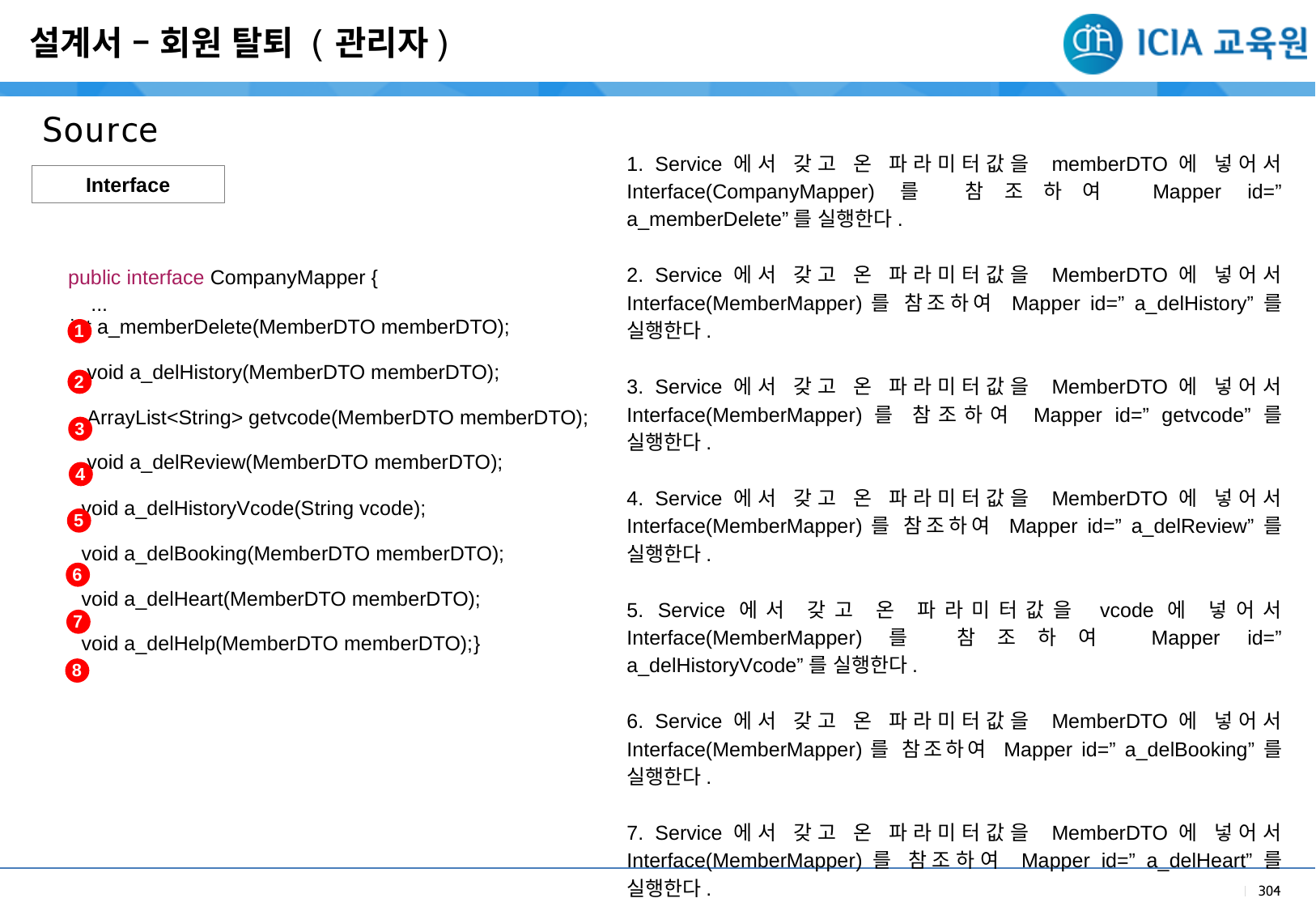

설계서 – 회원 탈퇴 (관리자)
Source
1. Service에서 갖고 온 파라미터값을 memberDTO에 넣어서 Interface(CompanyMapper)를 참조하여 Mapper id=” a_memberDelete”를 실행한다.

2. Service에서 갖고 온 파라미터값을 MemberDTO에 넣어서 Interface(MemberMapper)를 참조하여 Mapper id=” a_delHistory”를 실행한다.

3. Service에서 갖고 온 파라미터값을 MemberDTO에 넣어서 Interface(MemberMapper)를 참조하여 Mapper id=” getvcode”를 실행한다.

4. Service에서 갖고 온 파라미터값을 MemberDTO에 넣어서 Interface(MemberMapper)를 참조하여 Mapper id=” a_delReview”를 실행한다.

5. Service에서 갖고 온 파라미터값을 vcode에 넣어서 Interface(MemberMapper)를 참조하여 Mapper id=” a_delHistoryVcode”를 실행한다.

6. Service에서 갖고 온 파라미터값을 MemberDTO에 넣어서 Interface(MemberMapper)를 참조하여 Mapper id=” a_delBooking”를 실행한다.

7. Service에서 갖고 온 파라미터값을 MemberDTO에 넣어서 Interface(MemberMapper)를 참조하여 Mapper id=” a_delHeart”를 실행한다.

8. Service에서 갖고 온 파라미터값을 MemberDTO에 넣어서 Interface(MemberMapper)를 참조하여 Mapper id=” a_delHelp”를 실행한다.

Interface
| public interface CompanyMapper { ... int a\_memberDelete(MemberDTO memberDTO); void a\_delHistory(MemberDTO memberDTO); ArrayList<String> getvcode(MemberDTO memberDTO); void a\_delReview(MemberDTO memberDTO); void a\_delHistoryVcode(String vcode); void a\_delBooking(MemberDTO memberDTO); void a\_delHeart(MemberDTO memberDTO); void a\_delHelp(MemberDTO memberDTO);} |
| --- |
|  |
|  |
1

2

3

4

5

6

7

8